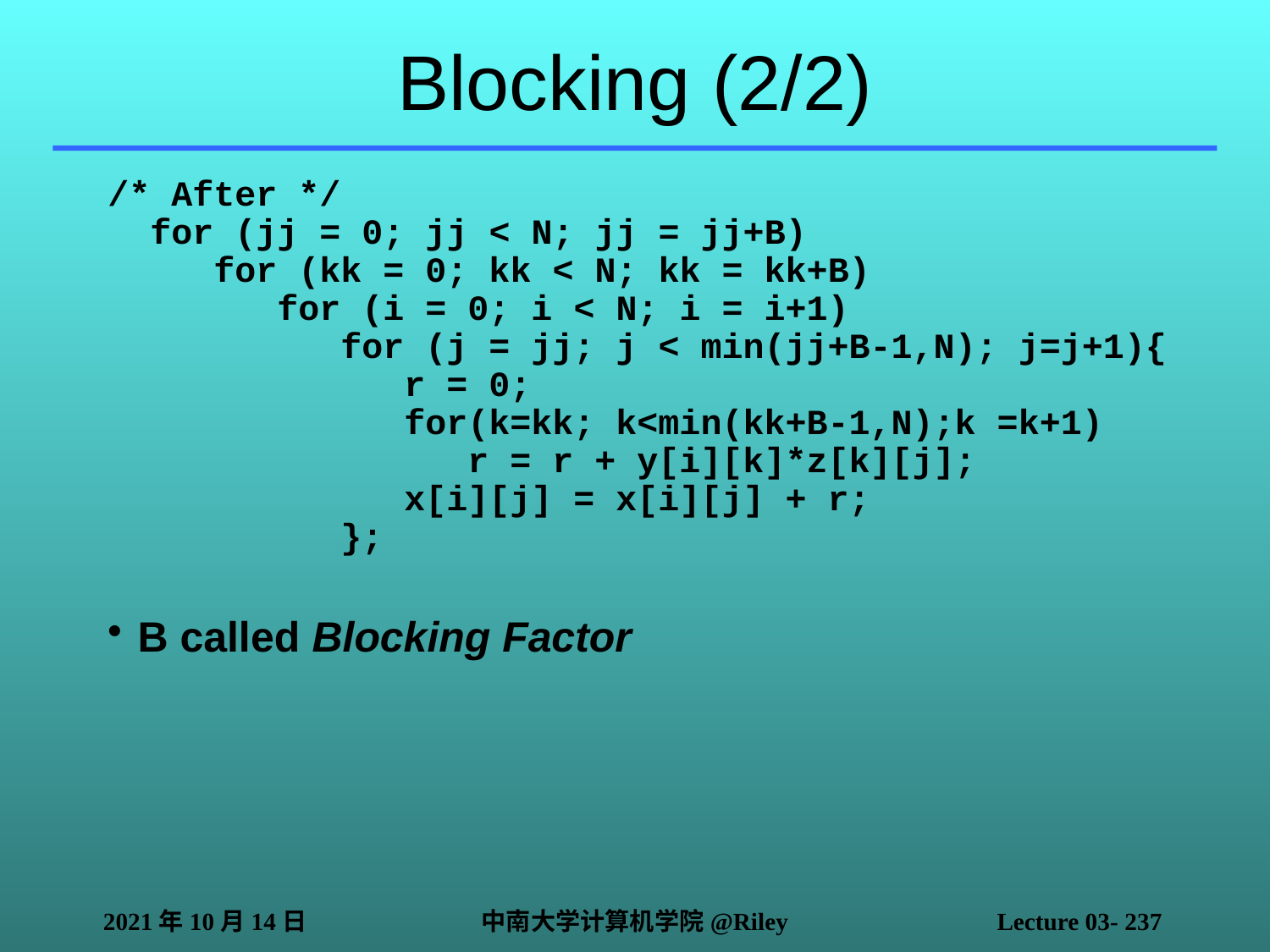

# Blocking (2/2)

/* After */
  for (jj = 0; jj < N; jj = jj+B)
     for (kk = 0; kk < N; kk = kk+B)
        for (i = 0; i < N; i = i+1)
           for (j = jj; j < min(jj+B-1,N); j=j+1){
	        r = 0;
	        for(k=kk; k<min(kk+B-1,N);k =k+1)
	           r = r + y[i][k]*z[k][j];
	        x[i][j] = x[i][j] + r;
           };
B called Blocking Factor

2021年10月14日
中南大学计算机学院@Riley
Lecture 03- 237